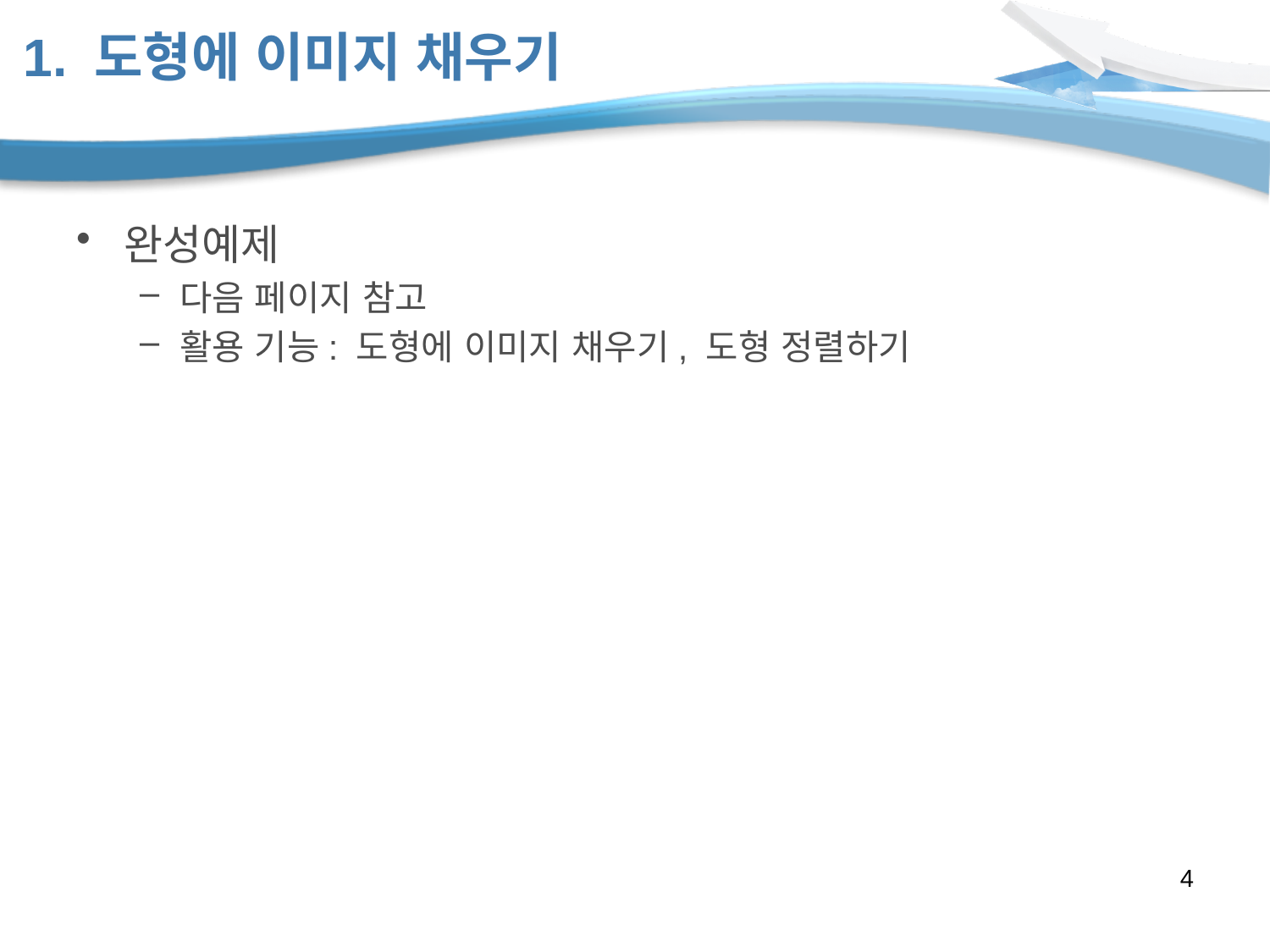

# 1. 도형에 이미지 채우기
완성예제
다음 페이지 참고
활용 기능: 도형에 이미지 채우기, 도형 정렬하기

4